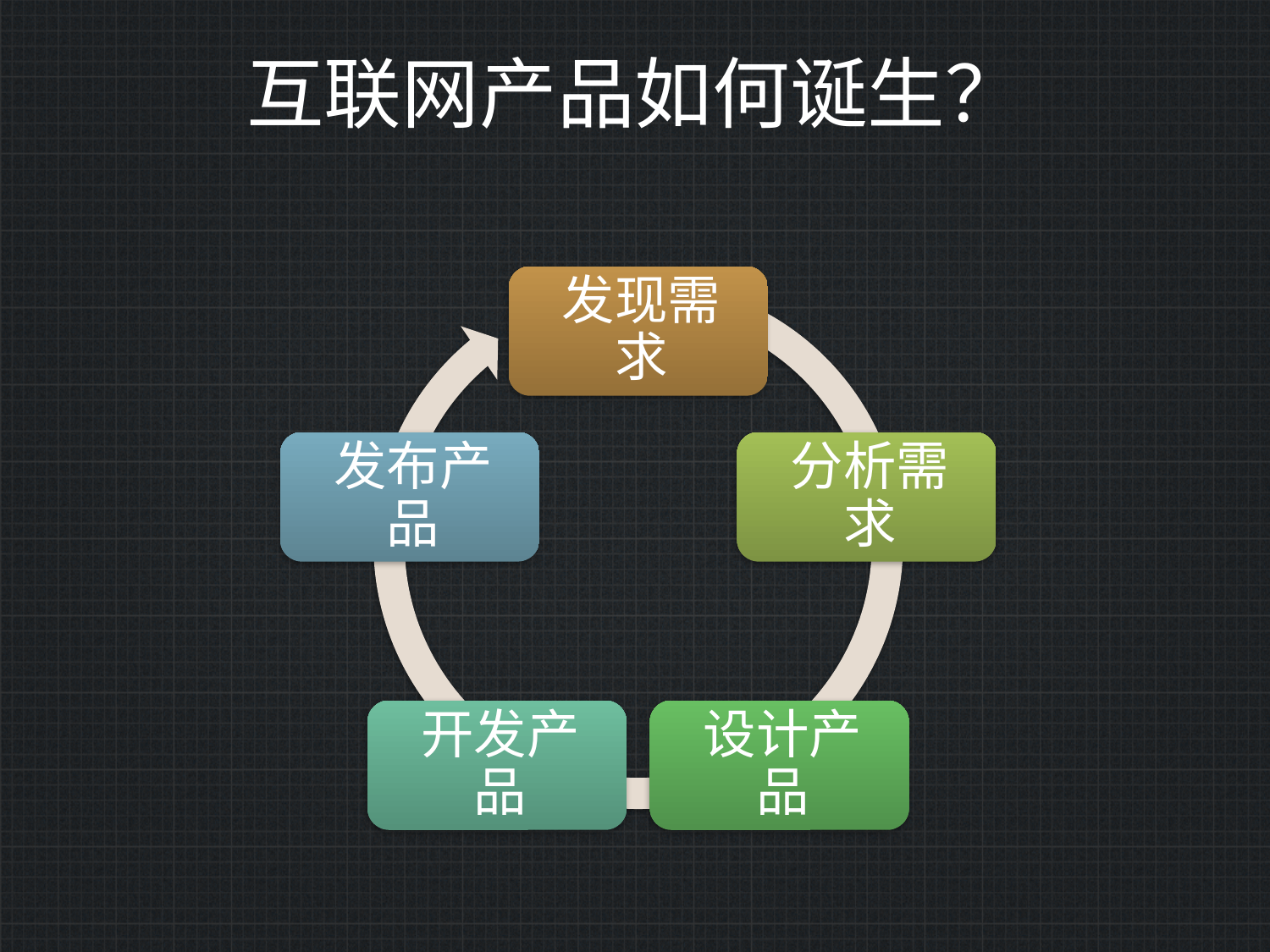

# 互联网产品如何诞生？
发现需求
分析需求
设计产品
开发产品
发布产品